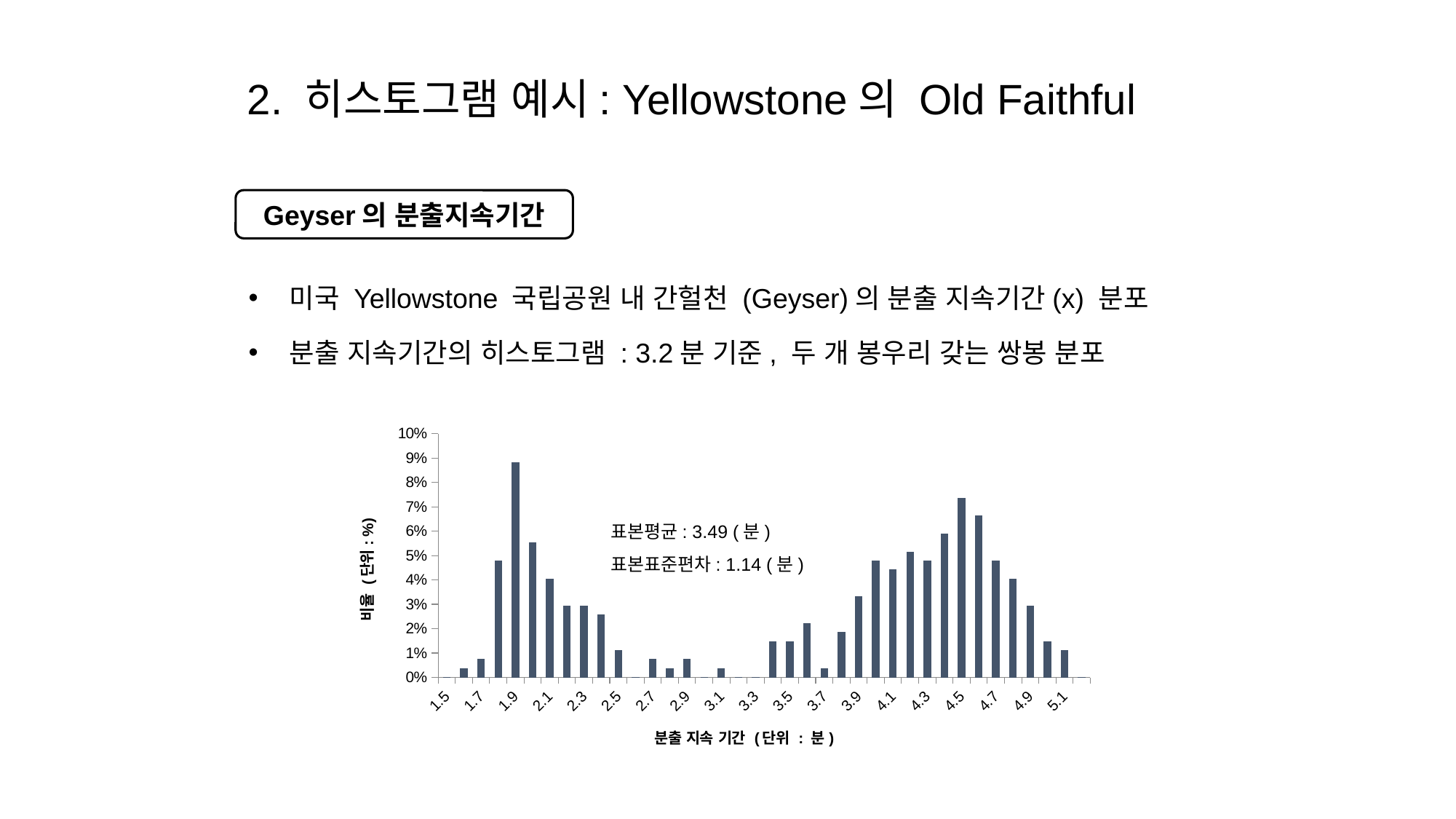

# 2. 히스토그램 예시: Yellowstone의 Old Faithful
Geyser의 분출지속기간
미국 Yellowstone 국립공원 내 간헐천 (Geyser)의 분출 지속기간(x) 분포
분출 지속기간의 히스토그램 : 3.2분 기준, 두 개 봉우리 갖는 쌍봉 분포

### Chart

| Category | 분출 지속 기간 (단위: 분) |
|---|---|
| 1.5 | 0.0 |
| 1.6 | 0.0036764705882353158 |
| 1.7000000000000024 | 0.007352941176470593 |
| 1.8 | 0.047794117647059 |
| 1.9 | 0.08823529411764765 |
| 2 | 0.05514705882352941 |
| 2.1 | 0.040441176470588085 |
| 2.2000000000000002 | 0.029411764705882356 |
| 2.2999999999999998 | 0.029411764705882356 |
| 2.4 | 0.025735294117647082 |
| 2.5 | 0.011029411764705949 |
| 2.6 | 0.0 |
| 2.7 | 0.007352941176470593 |
| 2.8 | 0.0036764705882353158 |
| 2.9 | 0.007352941176470593 |
| 3 | 0.0 |
| 3.1 | 0.0036764705882353158 |
| 3.2 | 0.0 |
| 3.3 | 0.0 |
| 3.4 | 0.01470588235294118 |
| 3.5 | 0.01470588235294118 |
| 3.6 | 0.02205882352941186 |
| 3.7 | 0.0036764705882353158 |
| 3.8 | 0.018382352941176485 |
| 3.9 | 0.033088235294117654 |
| 4 | 0.047794117647059 |
| 4.0999999999999996 | 0.044117647058824074 |
| 4.2 | 0.05147058823529407 |
| 4.3 | 0.047794117647059 |
| 4.4000000000000004 | 0.05882352941176471 |
| 4.5 | 0.0735294117647059 |
| 4.5999999999999996 | 0.06617647058823532 |
| 4.7 | 0.047794117647059 |
| 4.8 | 0.040441176470588085 |
| 4.9000000000000004 | 0.029411764705882356 |
| 5 | 0.01470588235294118 |
| 5.0999999999999996 | 0.011029411764705949 |
| 5.2 | 0.0 |
       표본평균: 3.49 (분)
       표본표준편차: 1.14 (분)